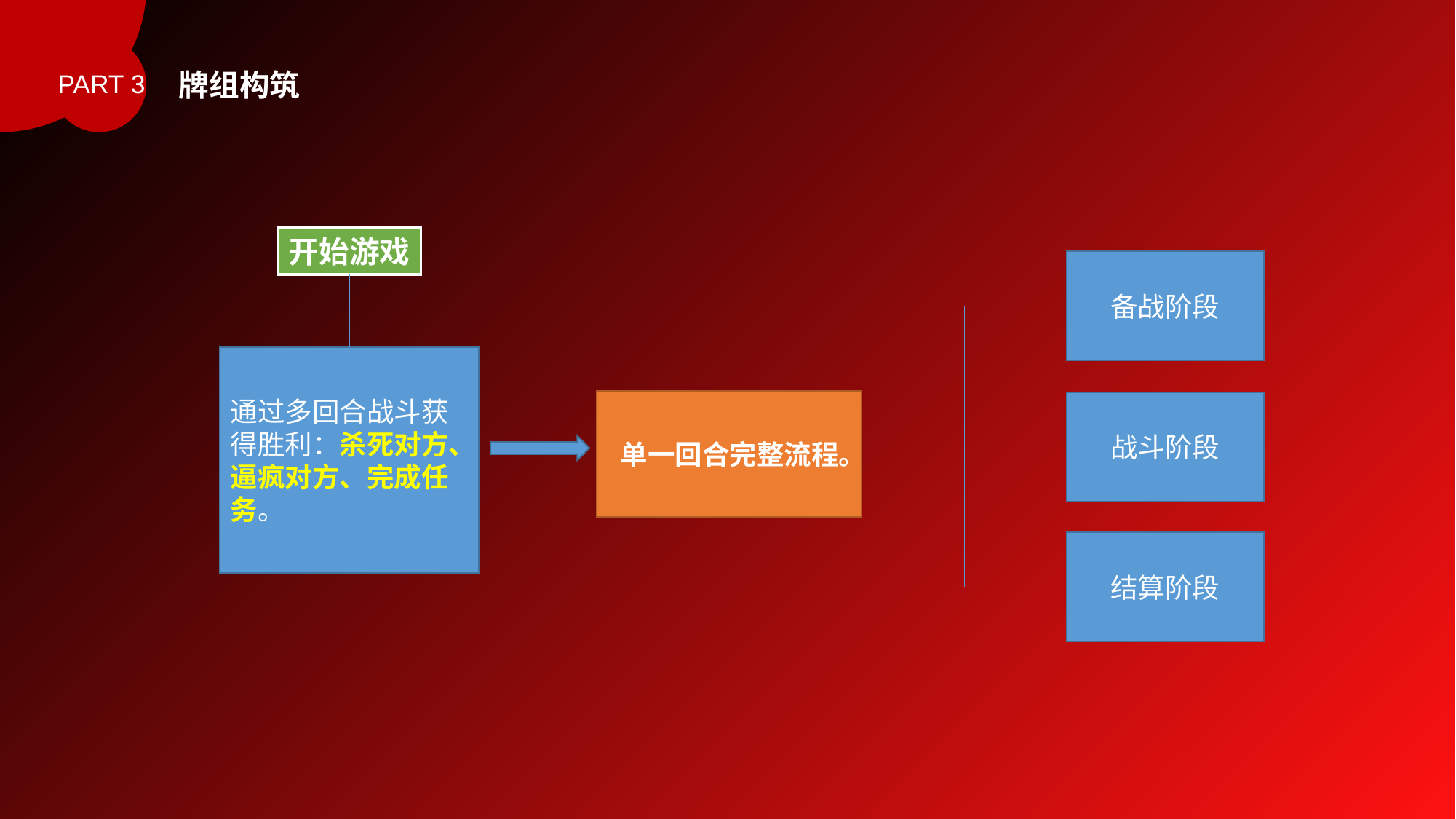

牌组构筑
PART 3
开始游戏
备战阶段
通过多回合战斗获得胜利：杀死对方、逼疯对方、完成任务。
单一回合完整流程。
战斗阶段

结算阶段